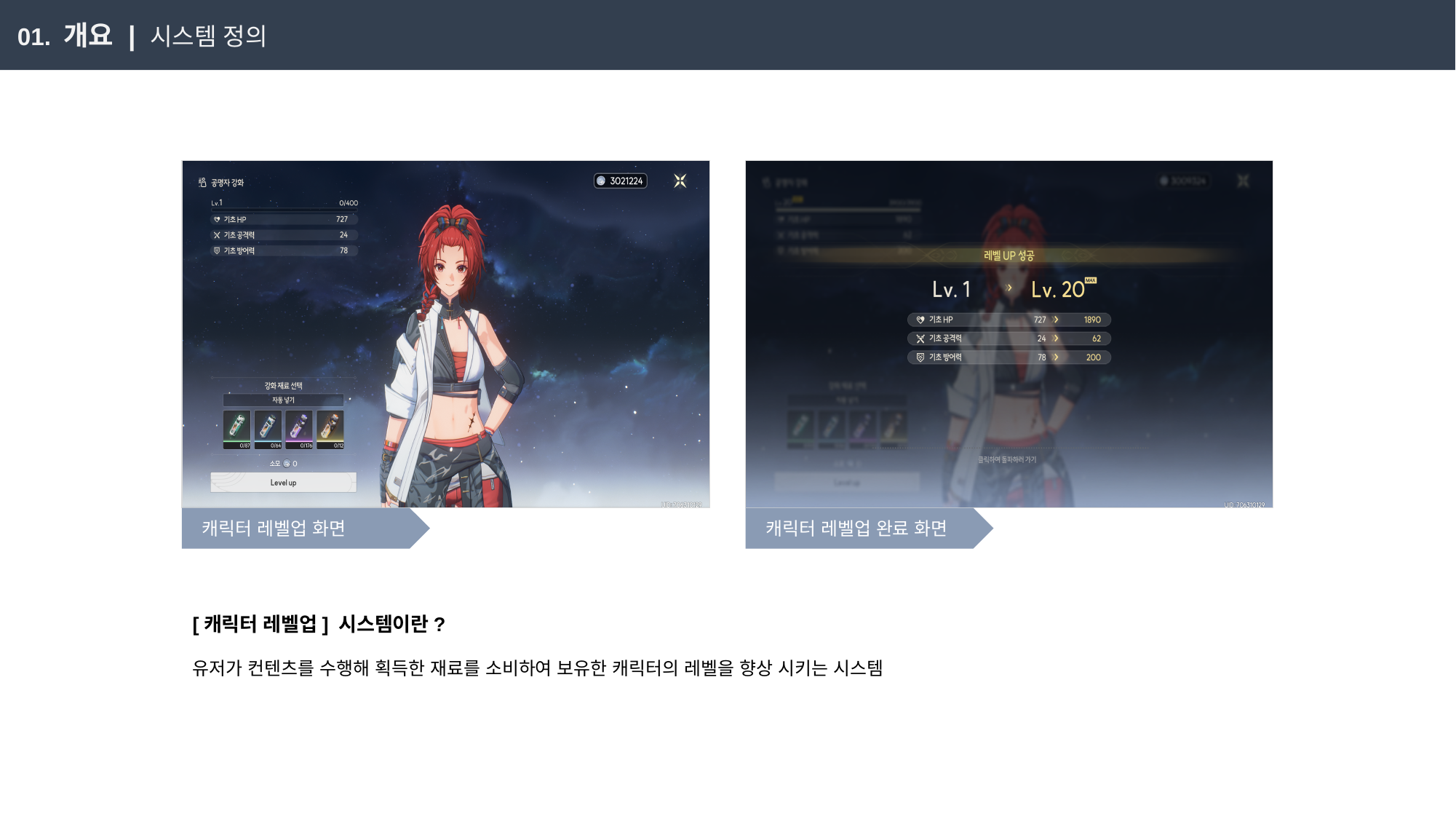

01. 개요 | 시스템 정의

 캐릭터 레벨업 완료 화면
 캐릭터 레벨업 화면
[캐릭터 레벨업] 시스템이란?
유저가 컨텐츠를 수행해 획득한 재료를 소비하여 보유한 캐릭터의 레벨을 향상 시키는 시스템